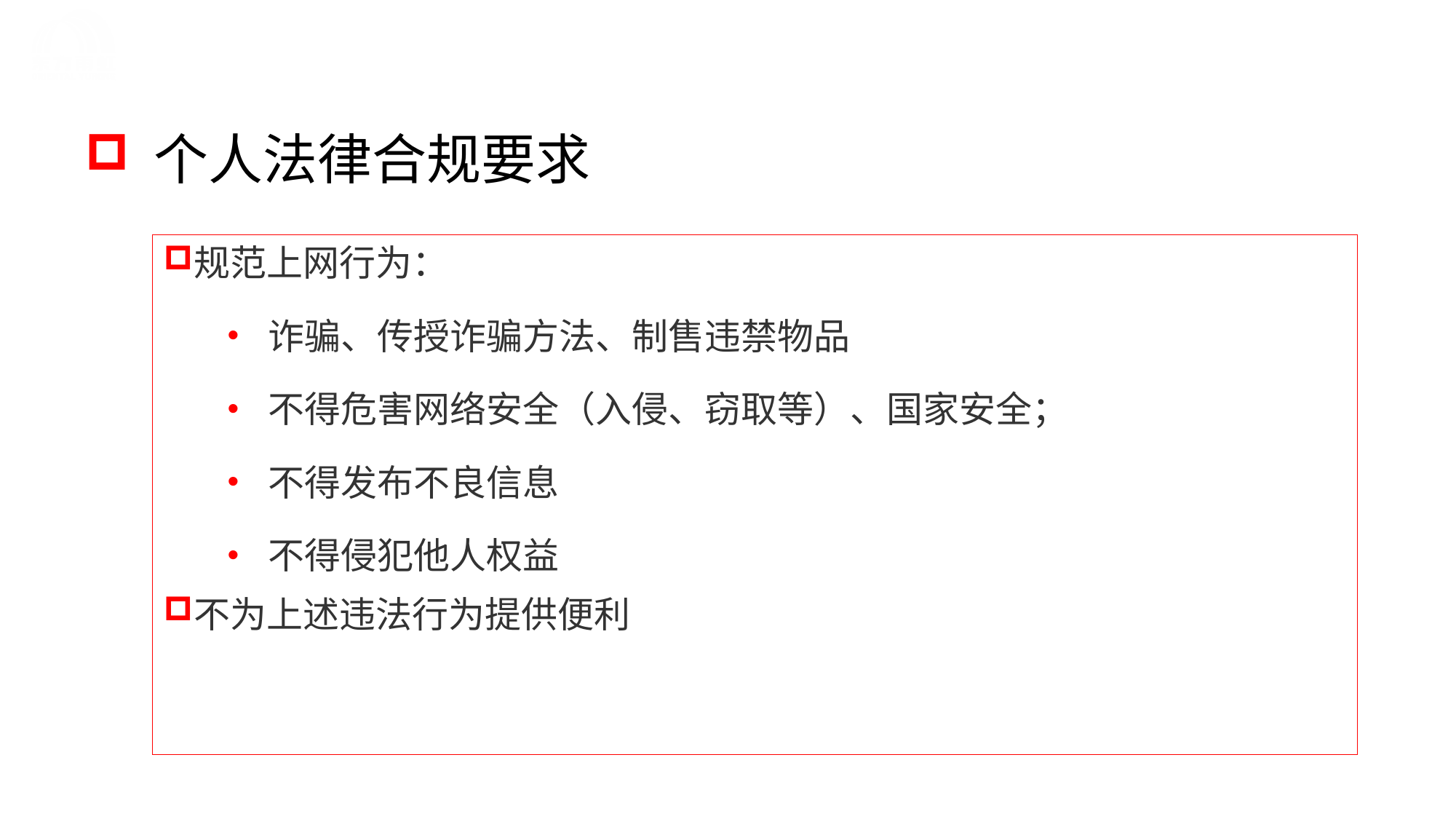

个人法律合规要求
规范上网行为：
诈骗、传授诈骗方法、制售违禁物品
不得危害网络安全（入侵、窃取等）、国家安全；
不得发布不良信息
不得侵犯他人权益
不为上述违法行为提供便利